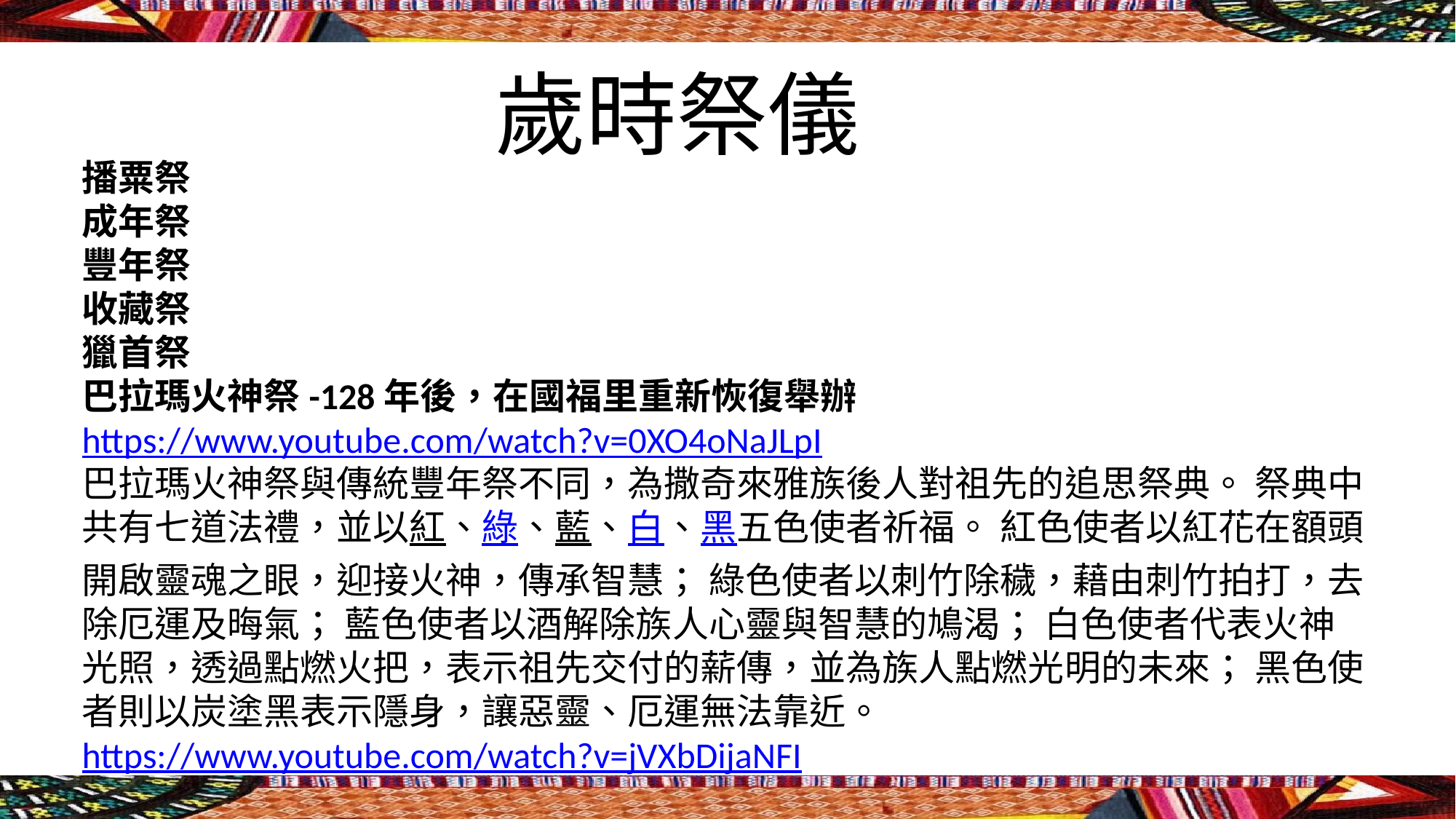

# 歲時祭儀
播粟祭
成年祭
豐年祭
收藏祭
獵首祭
巴拉瑪火神祭-128年後，在國福里重新恢復舉辦https://www.youtube.com/watch?v=0XO4oNaJLpI
巴拉瑪火神祭與傳統豐年祭不同，為撒奇來雅族後人對祖先的追思祭典。 祭典中共有七道法禮，並以紅、綠、藍、白、黑五色使者祈福。 紅色使者以紅花在額頭開啟靈魂之眼，迎接火神，傳承智慧； 綠色使者以刺竹除穢，藉由刺竹拍打，去除厄運及晦氣； 藍色使者以酒解除族人心靈與智慧的鳩渴； 白色使者代表火神光照，透過點燃火把，表示祖先交付的薪傳，並為族人點燃光明的未來； 黑色使者則以炭塗黑表示隱身，讓惡靈、厄運無法靠近。
https://www.youtube.com/watch?v=jVXbDijaNFI